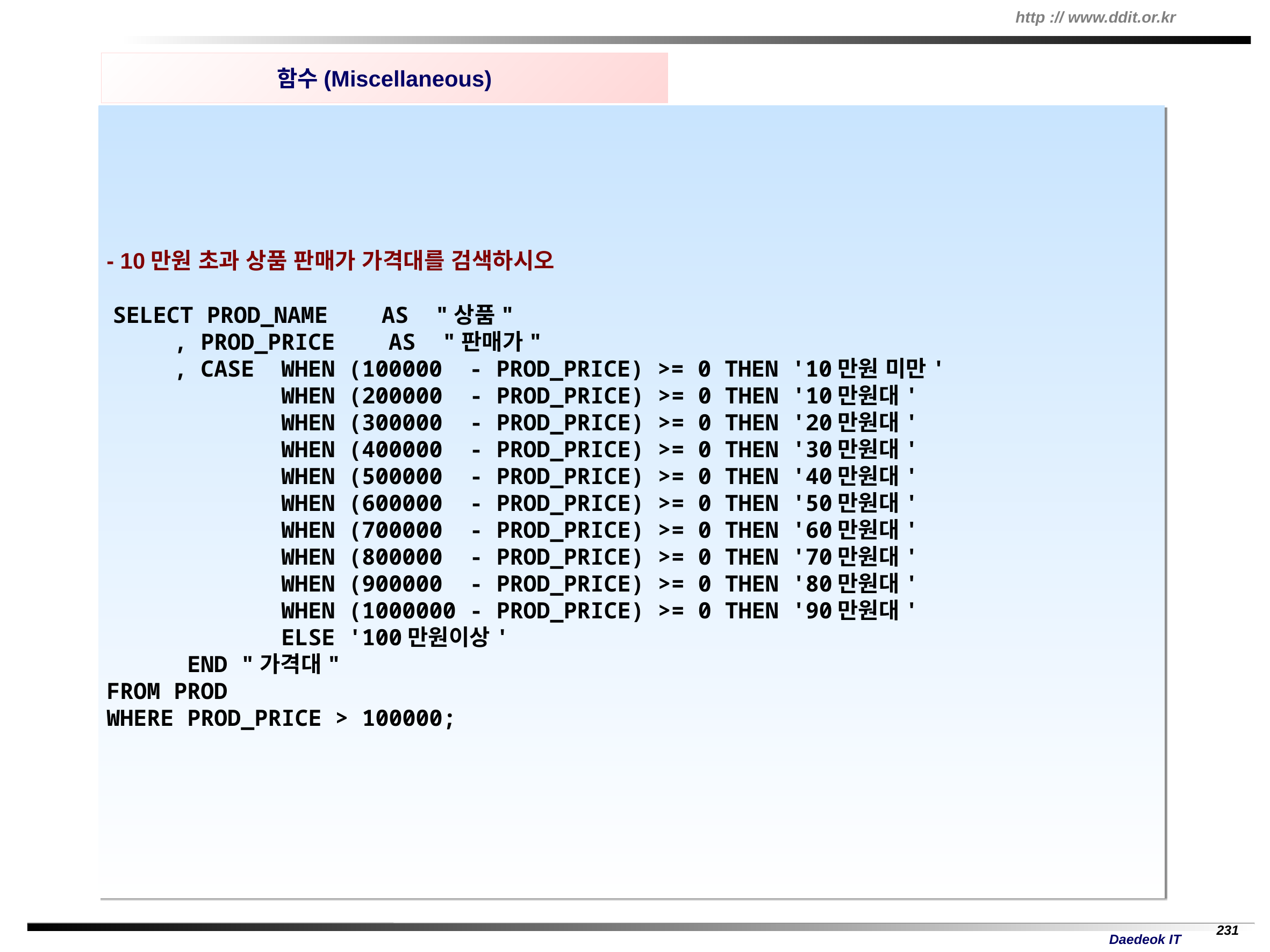

함수(Miscellaneous)
- 10만원 초과 상품 판매가 가격대를 검색하시오

 SELECT PROD_NAME    AS  "상품"
     , PROD_PRICE    AS  "판매가"
     , CASE  WHEN (100000  - PROD_PRICE) >= 0 THEN '10만원 미만'
             WHEN (200000  - PROD_PRICE) >= 0 THEN '10만원대'
             WHEN (300000  - PROD_PRICE) >= 0 THEN '20만원대'
             WHEN (400000  - PROD_PRICE) >= 0 THEN '30만원대'
             WHEN (500000  - PROD_PRICE) >= 0 THEN '40만원대'
             WHEN (600000  - PROD_PRICE) >= 0 THEN '50만원대'
             WHEN (700000  - PROD_PRICE) >= 0 THEN '60만원대'
             WHEN (800000  - PROD_PRICE) >= 0 THEN '70만원대'
             WHEN (900000  - PROD_PRICE) >= 0 THEN '80만원대'
             WHEN (1000000 - PROD_PRICE) >= 0 THEN '90만원대'
             ELSE '100만원이상'
      END "가격대"
FROM PROD
WHERE PROD_PRICE > 100000;